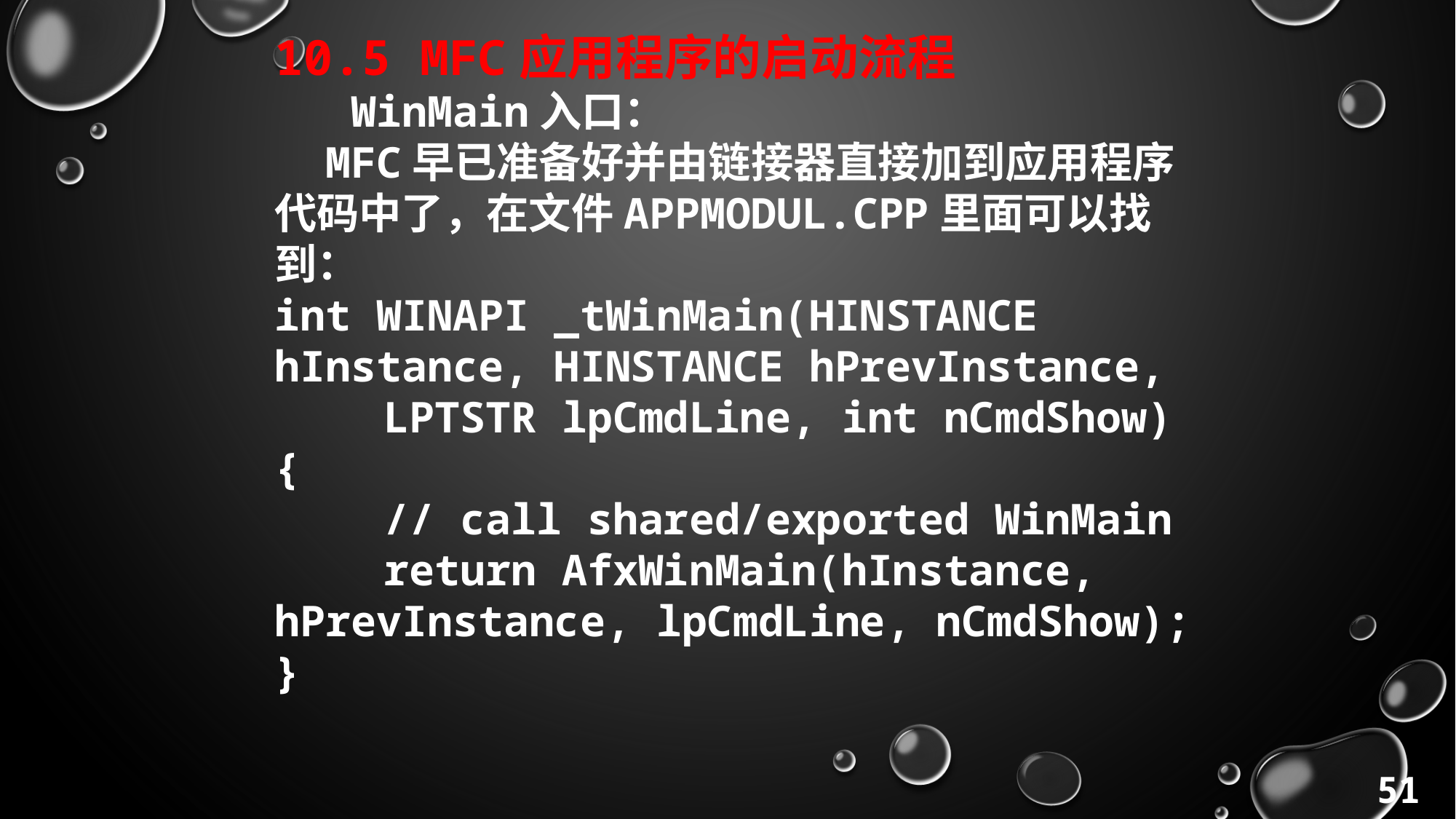

10.5 MFC应用程序的启动流程
   WinMain入口：
  MFC早已准备好并由链接器直接加到应用程序代码中了，在文件APPMODUL.CPP里面可以找到：
int WINAPI _tWinMain(HINSTANCE hInstance, HINSTANCE hPrevInstance,
	LPTSTR lpCmdLine, int nCmdShow)
{
	// call shared/exported WinMain
	return AfxWinMain(hInstance, hPrevInstance, lpCmdLine, nCmdShow);
}
51